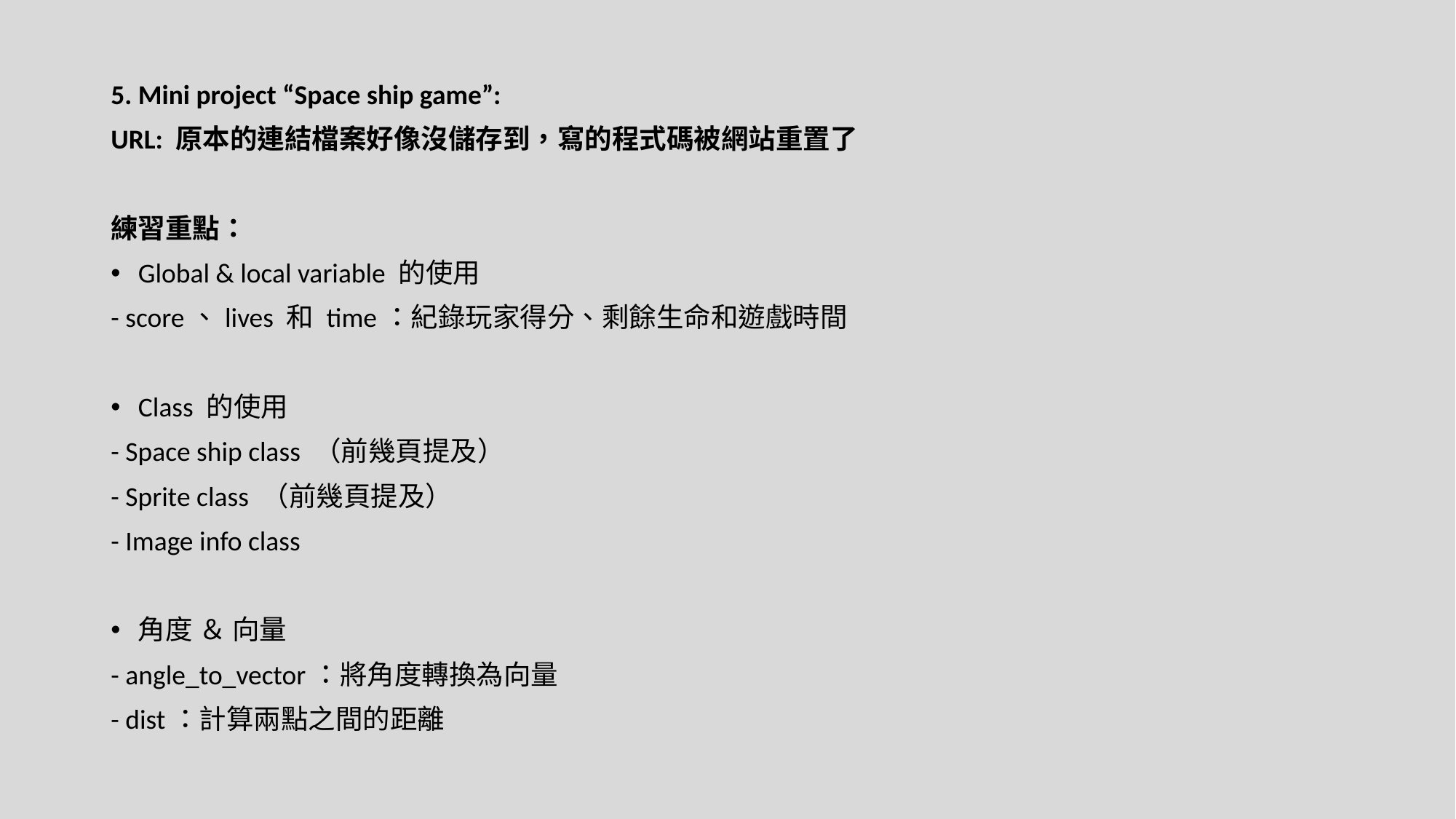

5. Mini project “Space ship game”:
URL: 原本的連結檔案好像沒儲存到，寫的程式碼被網站重置了

練習重點：
Global & local variable 的使用
- score、lives 和 time：紀錄玩家得分、剩餘生命和遊戲時間

Class 的使用
- Space ship class （前幾頁提及）
- Sprite class （前幾頁提及）
- Image info class

角度 ＆ 向量
- angle_to_vector：將角度轉換為向量
- dist：計算兩點之間的距離